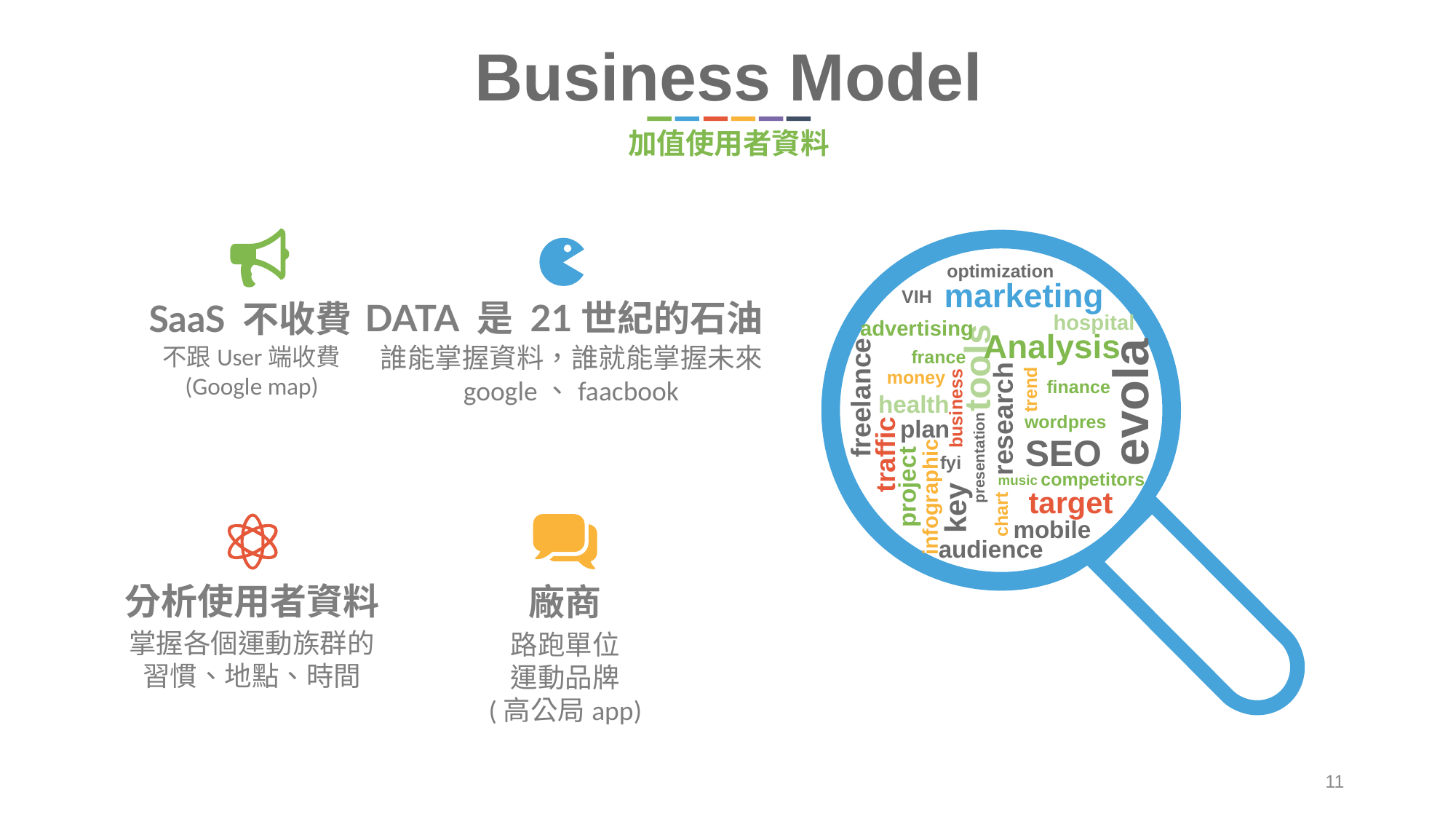

Business Model

加值使用者資料

optimization
marketing
VIH
DATA 是 21世紀的石油
SaaS 不收費
hospital
advertising
Analysis
誰能掌握資料，誰就能掌握未來
google、faacbook
不跟User端收費
(Google map)
france
tools
money
evola
finance
trend
freelance
health
business
research
wordpres
plan
SEO
traffic
presentation
fyi
competitors
music
project
target
infographic
key
chart
mobile

audience
分析使用者資料
廠商
掌握各個運動族群的習慣、地點、時間
路跑單位
運動品牌
(高公局app)
11